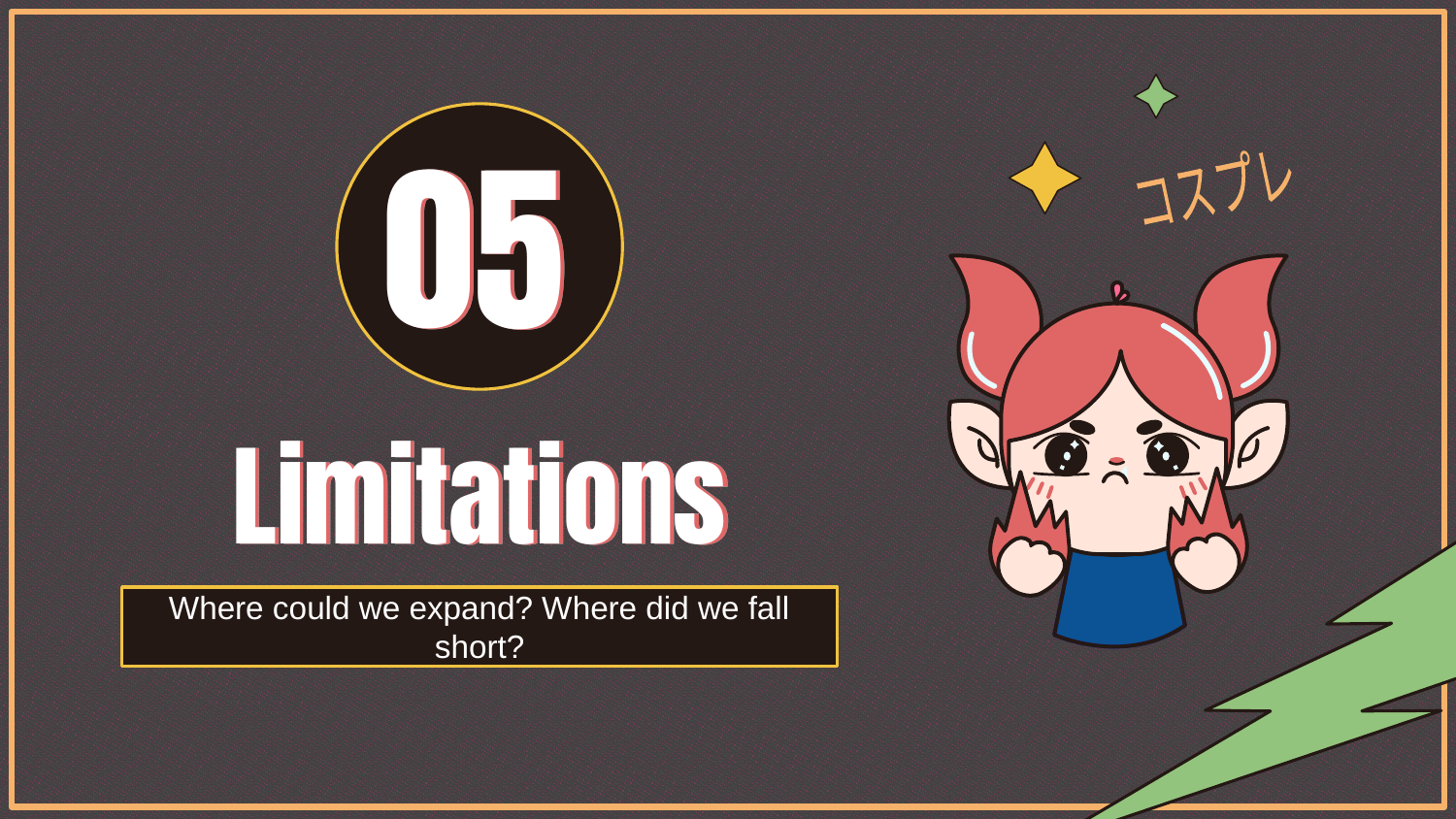

コスプレ
05

# Limitations
Where could we expand? Where did we fall short?